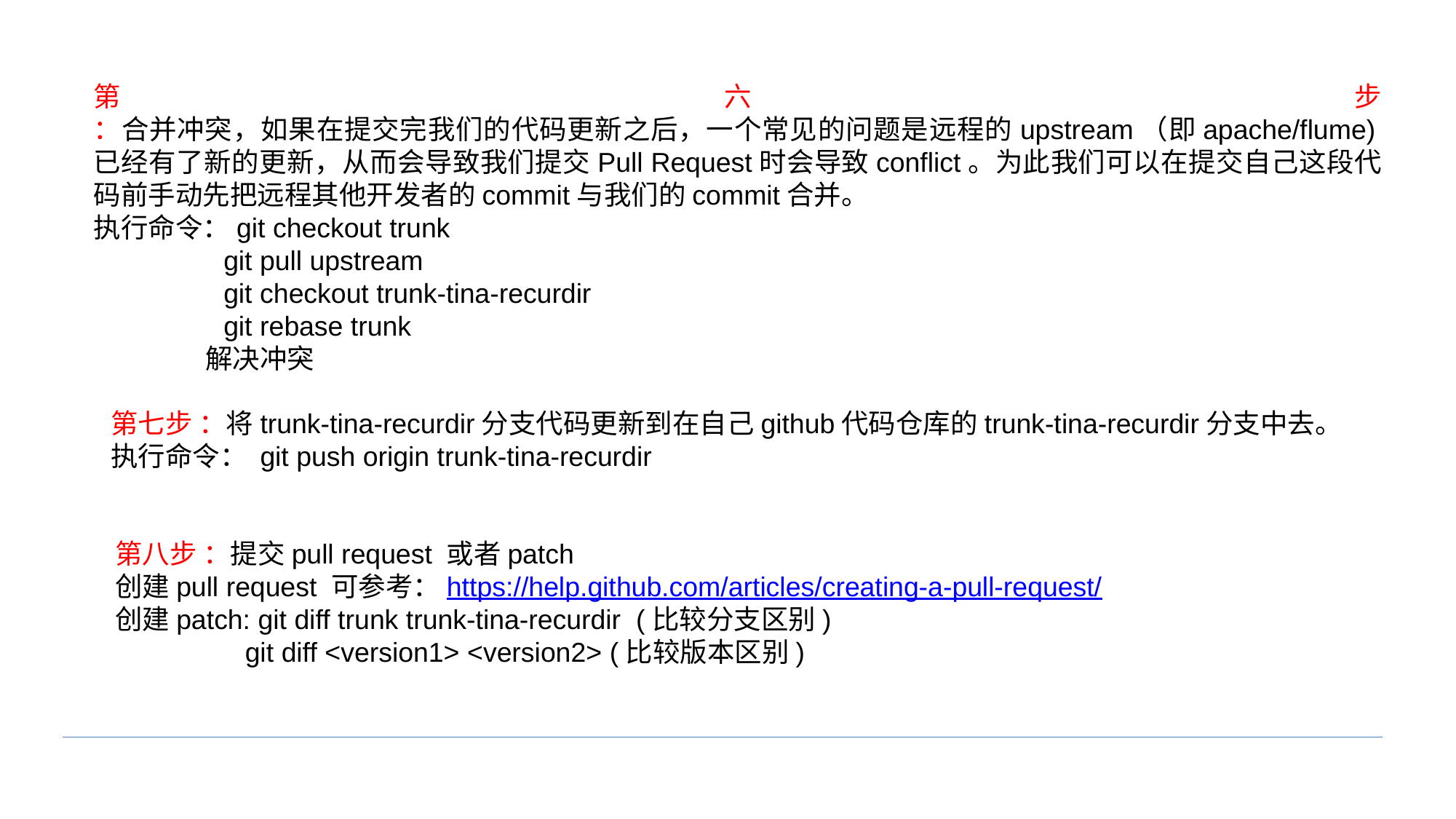

#
第六步 ：合并冲突，如果在提交完我们的代码更新之后，一个常见的问题是远程的upstream（即apache/flume)已经有了新的更新，从而会导致我们提交Pull Request时会导致conflict。为此我们可以在提交自己这段代码前手动先把远程其他开发者的commit与我们的commit合并。
执行命令：git checkout trunk
                 git pull upstream
                 git checkout trunk-tina-recurdir
                 git rebase trunk
                 解决冲突
第七步 ：将trunk-tina-recurdir分支代码更新到在自己github代码仓库的trunk-tina-recurdir分支中去。
执行命令： git push origin trunk-tina-recurdir
第八步 ：提交pull request 或者patch
创建pull request 可参考：https://help.github.com/articles/creating-a-pull-request/
创建patch: git diff trunk trunk-tina-recurdir  (比较分支区别)
                 git diff <version1> <version2> (比较版本区别)